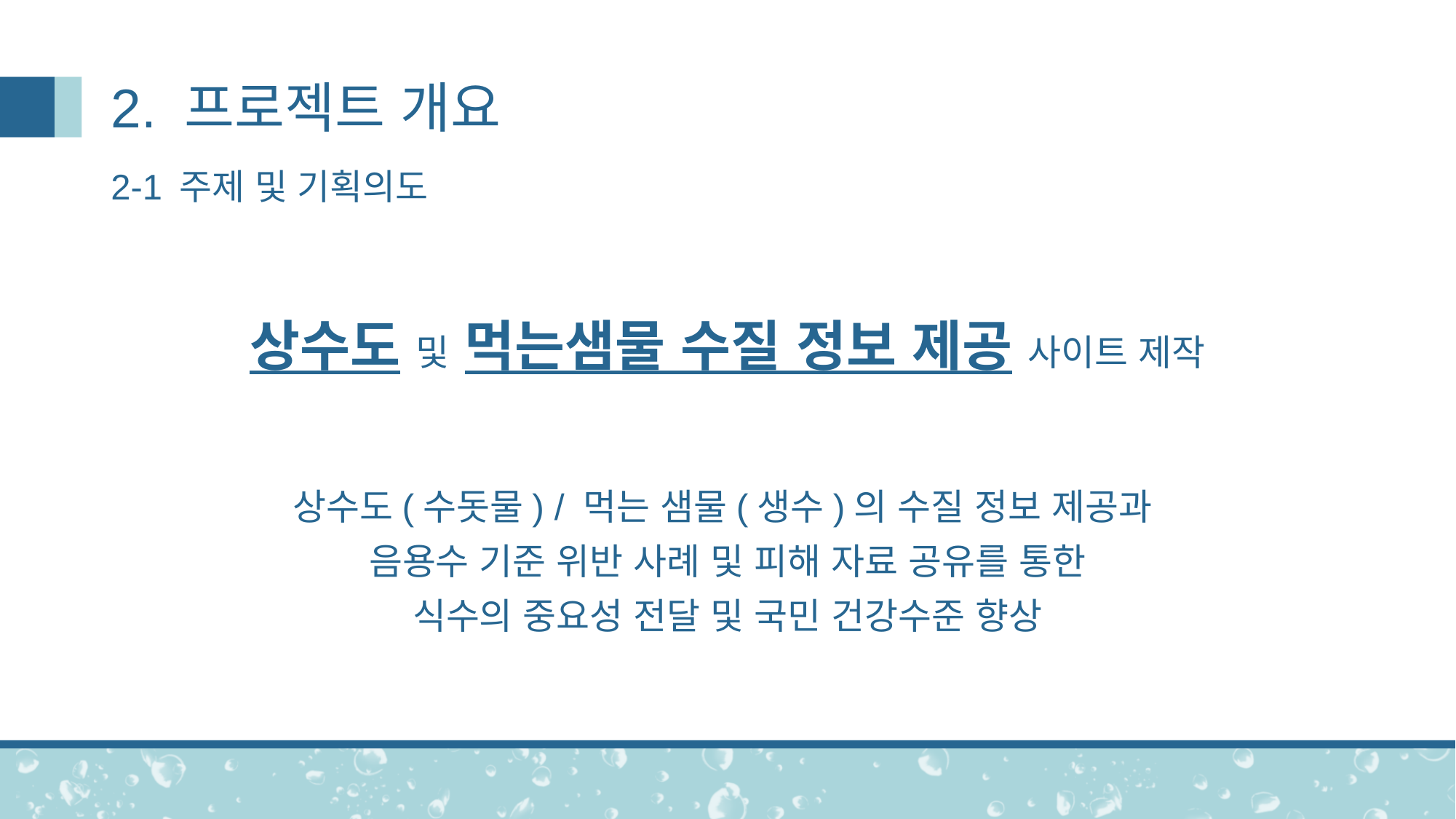

# 2. 프로젝트 개요
2-1 주제 및 기획의도

상수도 및 먹는샘물 수질 정보 제공 사이트 제작

상수도(수돗물) / 먹는 샘물(생수)의 수질 정보 제공과
음용수 기준 위반 사례 및 피해 자료 공유를 통한
식수의 중요성 전달 및 국민 건강수준 향상